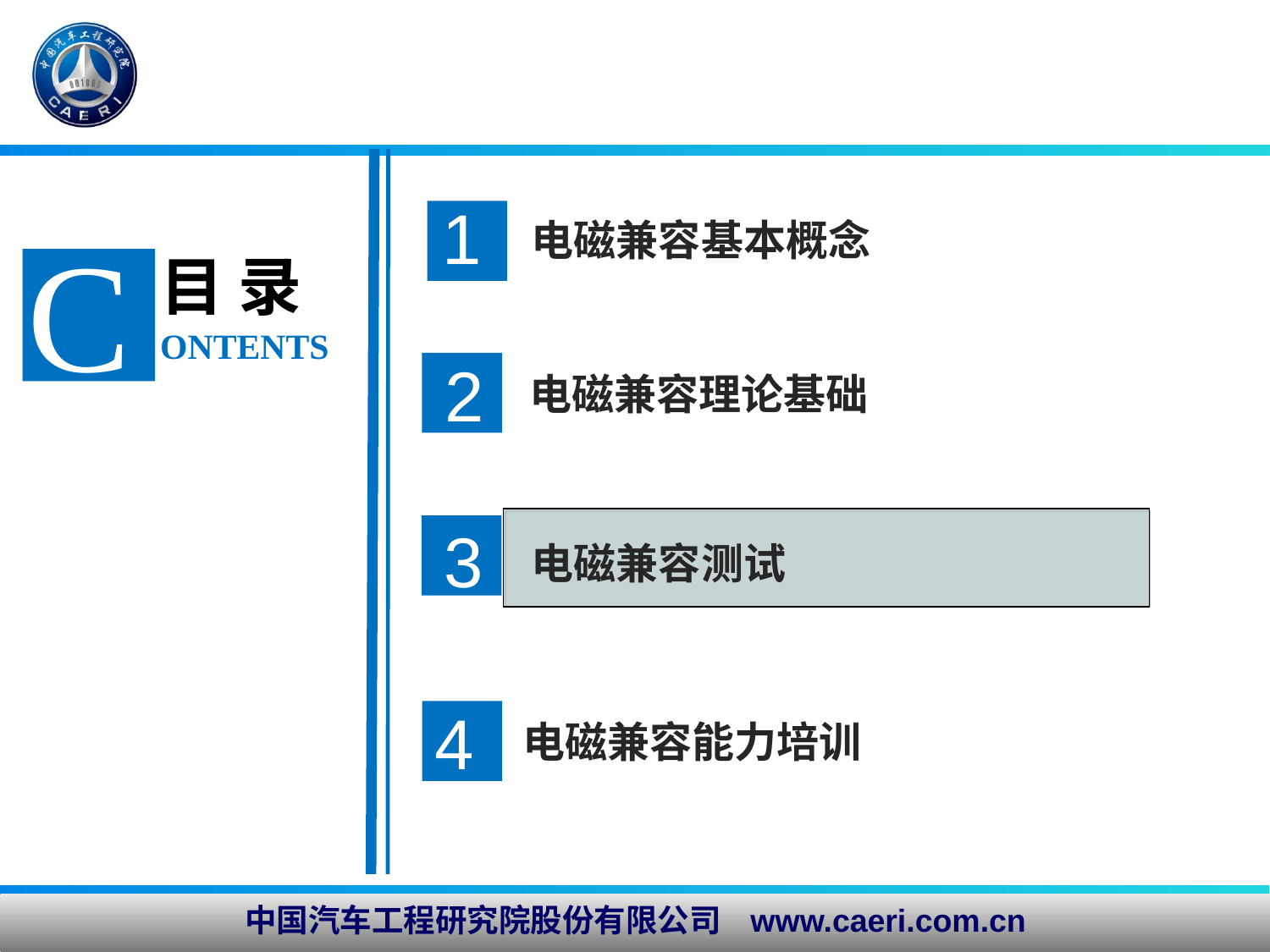

1

C
目 录

ONTENTS

2

电磁兼容基本概念
电磁兼容理论基础
3

3

电磁兼容测试
4
电磁兼容能力培训